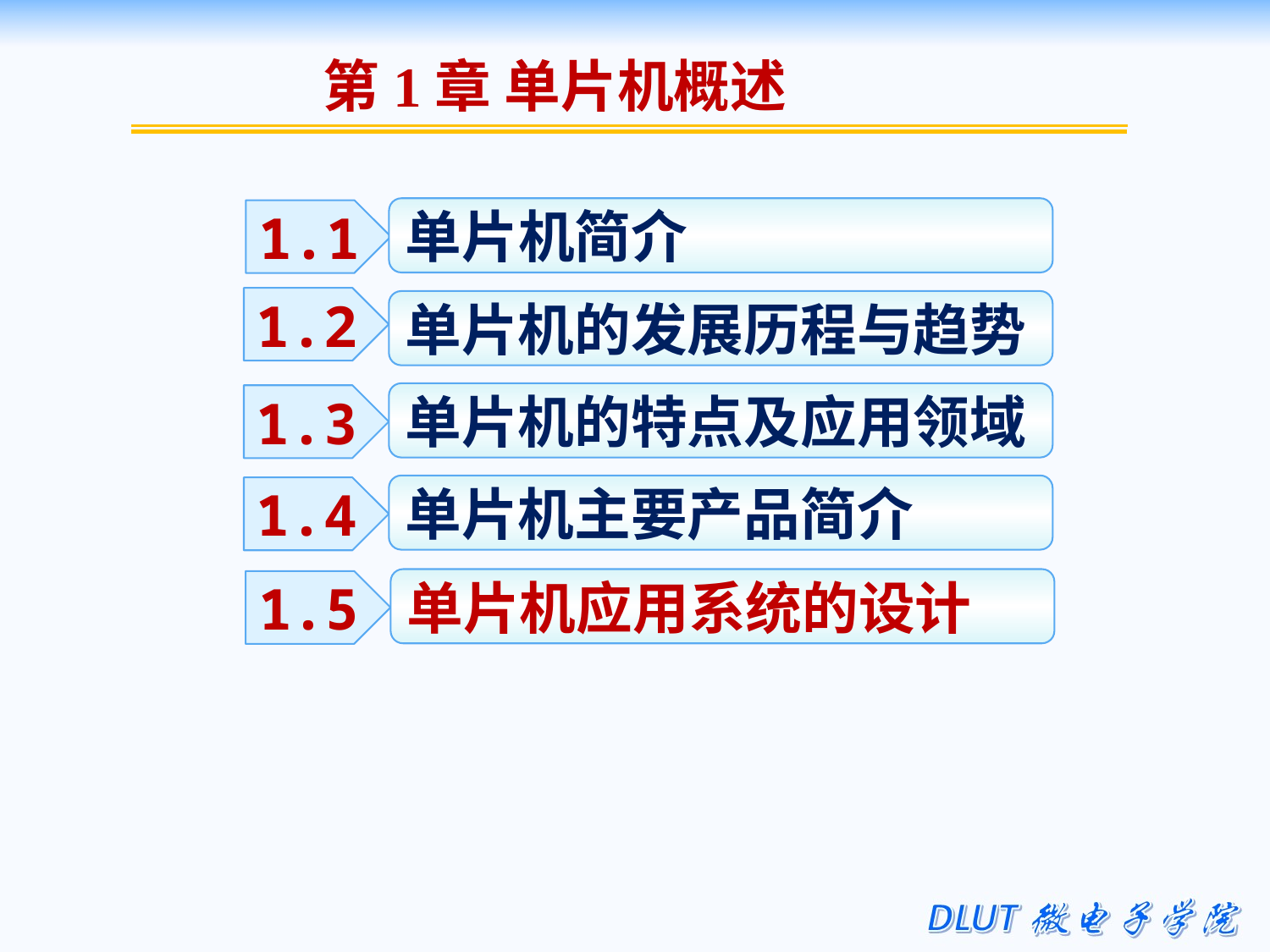

第1章 单片机概述
单片机简介
1.1
1.2
单片机的发展历程与趋势
单片机的特点及应用领域
1.3
单片机主要产品简介
1.4
单片机应用系统的设计
1.5